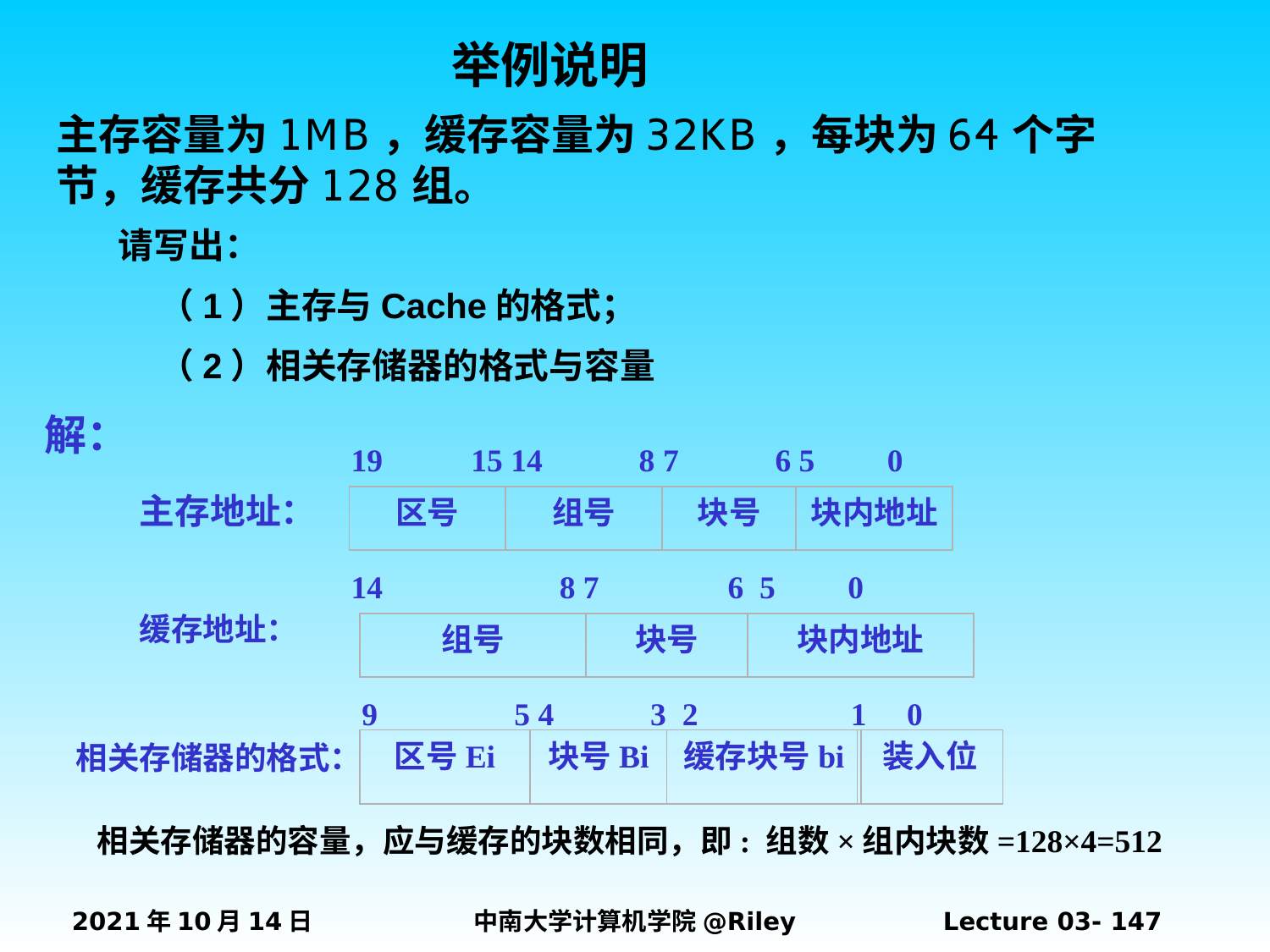

# 举例说明
主存容量为1MB，缓存容量为32KB，每块为64个字节，缓存共分128组。
请写出：
    （1）主存与Cache的格式；
    （2）相关存储器的格式与容量
解：
19           15 14            8 7            6 5         0
主存地址：
区号
组号
块号
块内地址
14                      8 7                6  5         0
缓存地址：
组号
块号
块内地址
9                 5 4            3  2                   1     0
区号Ei
块号Bi
缓存块号bi
装入位
相关存储器的格式：
相关存储器的容量，应与缓存的块数相同，即: 组数×组内块数=128×4=512
2021年10月14日
中南大学计算机学院@Riley
Lecture 03- 147